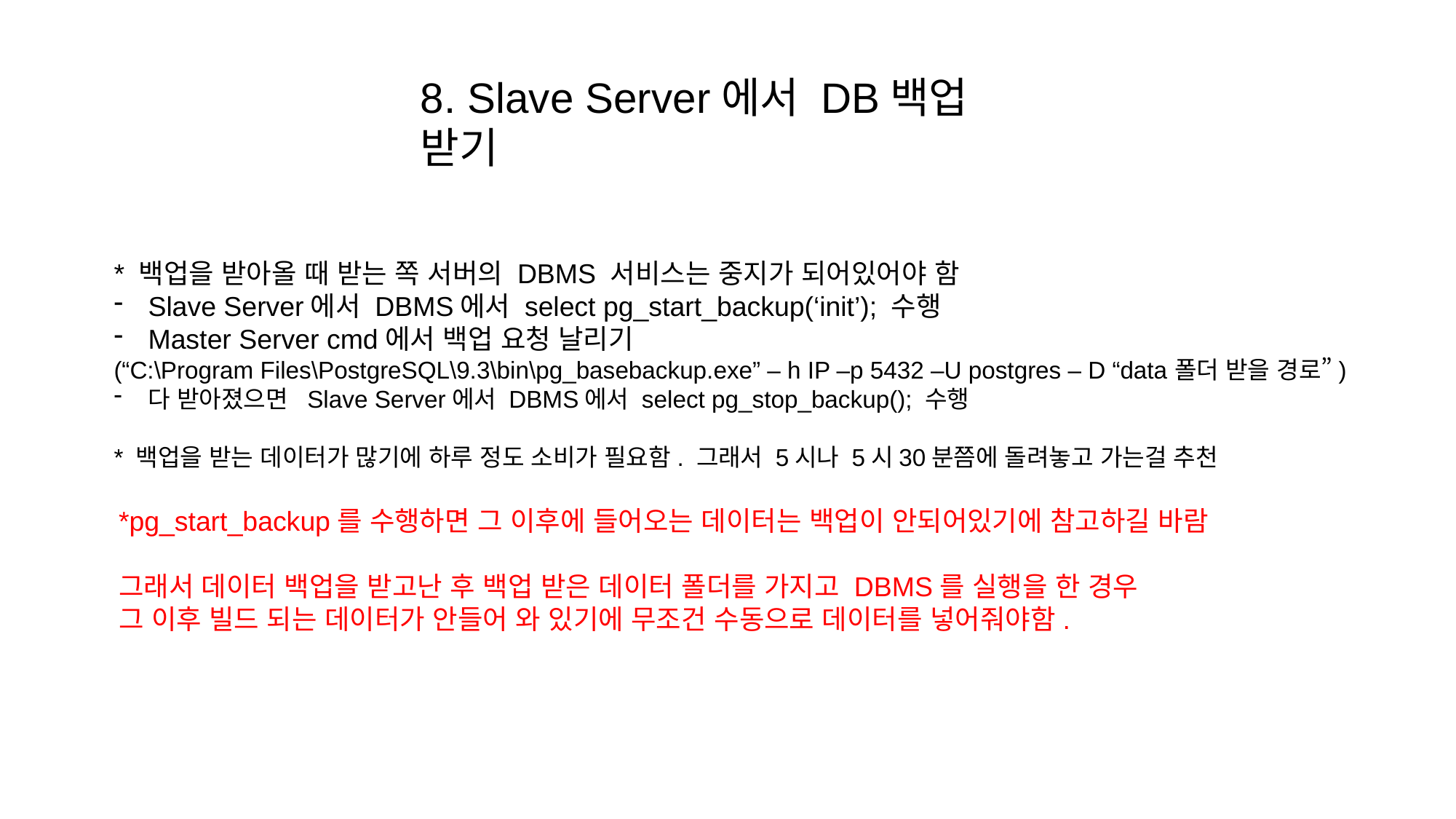

8. Slave Server에서 DB백업 받기
* 백업을 받아올 때 받는 쪽 서버의 DBMS 서비스는 중지가 되어있어야 함
Slave Server에서 DBMS에서 select pg_start_backup(‘init’); 수행
Master Server cmd에서 백업 요청 날리기
(“C:\Program Files\PostgreSQL\9.3\bin\pg_basebackup.exe” – h IP –p 5432 –U postgres – D “data폴더 받을 경로”)
다 받아졌으면  Slave Server에서 DBMS에서 select pg_stop_backup(); 수행

* 백업을 받는 데이터가 많기에 하루 정도 소비가 필요함. 그래서 5시나 5시30분쯤에 돌려놓고 가는걸 추천
*pg_start_backup를 수행하면 그 이후에 들어오는 데이터는 백업이 안되어있기에 참고하길 바람

그래서 데이터 백업을 받고난 후 백업 받은 데이터 폴더를 가지고 DBMS를 실행을 한 경우
그 이후 빌드 되는 데이터가 안들어 와 있기에 무조건 수동으로 데이터를 넣어줘야함.